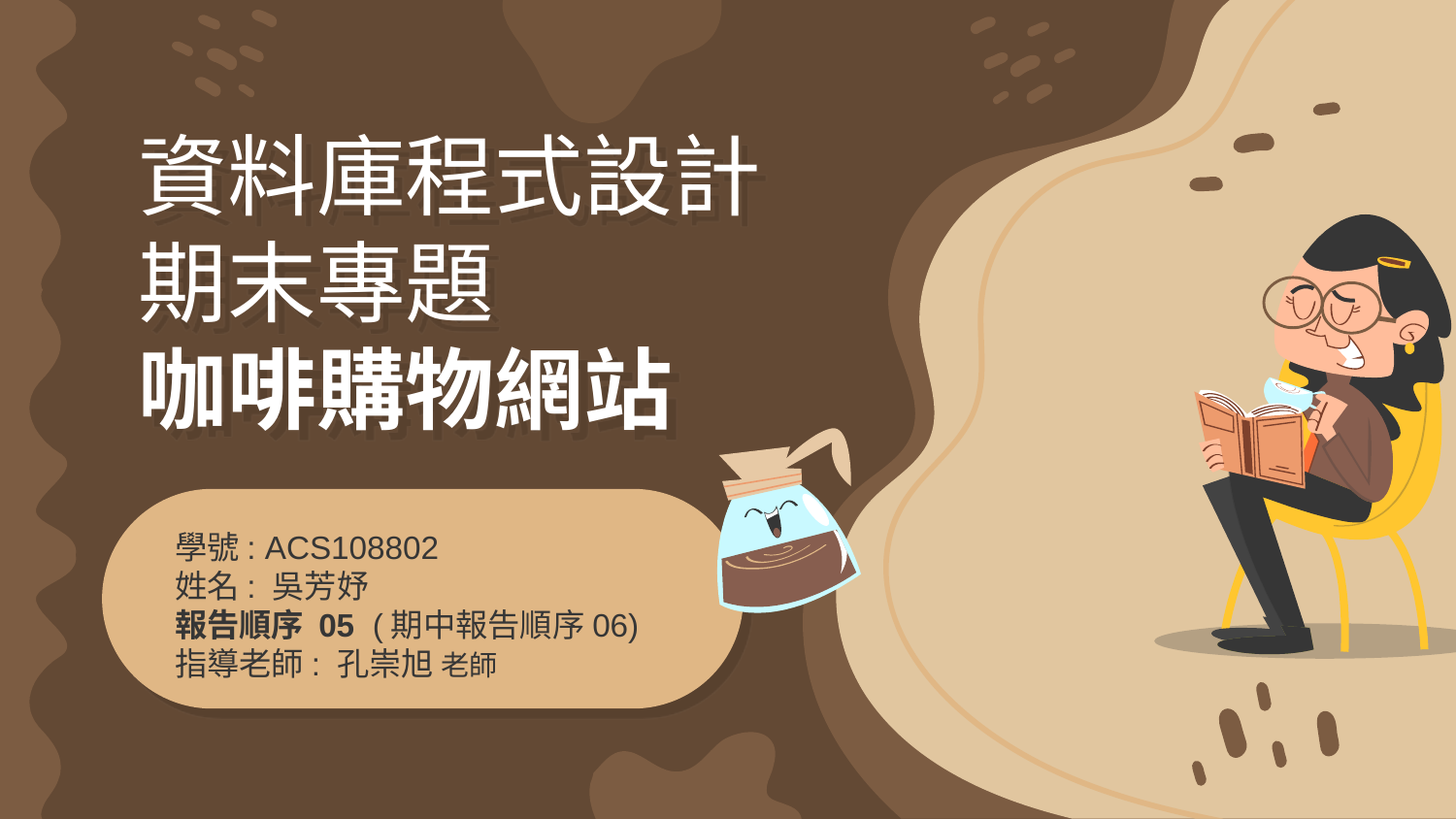

# 資料庫程式設計期末專題 咖啡購物網站

學號: ACS108802
姓名: 吳芳妤
報告順序 05  (期中報告順序06)
指導老師: 孔崇旭 老師